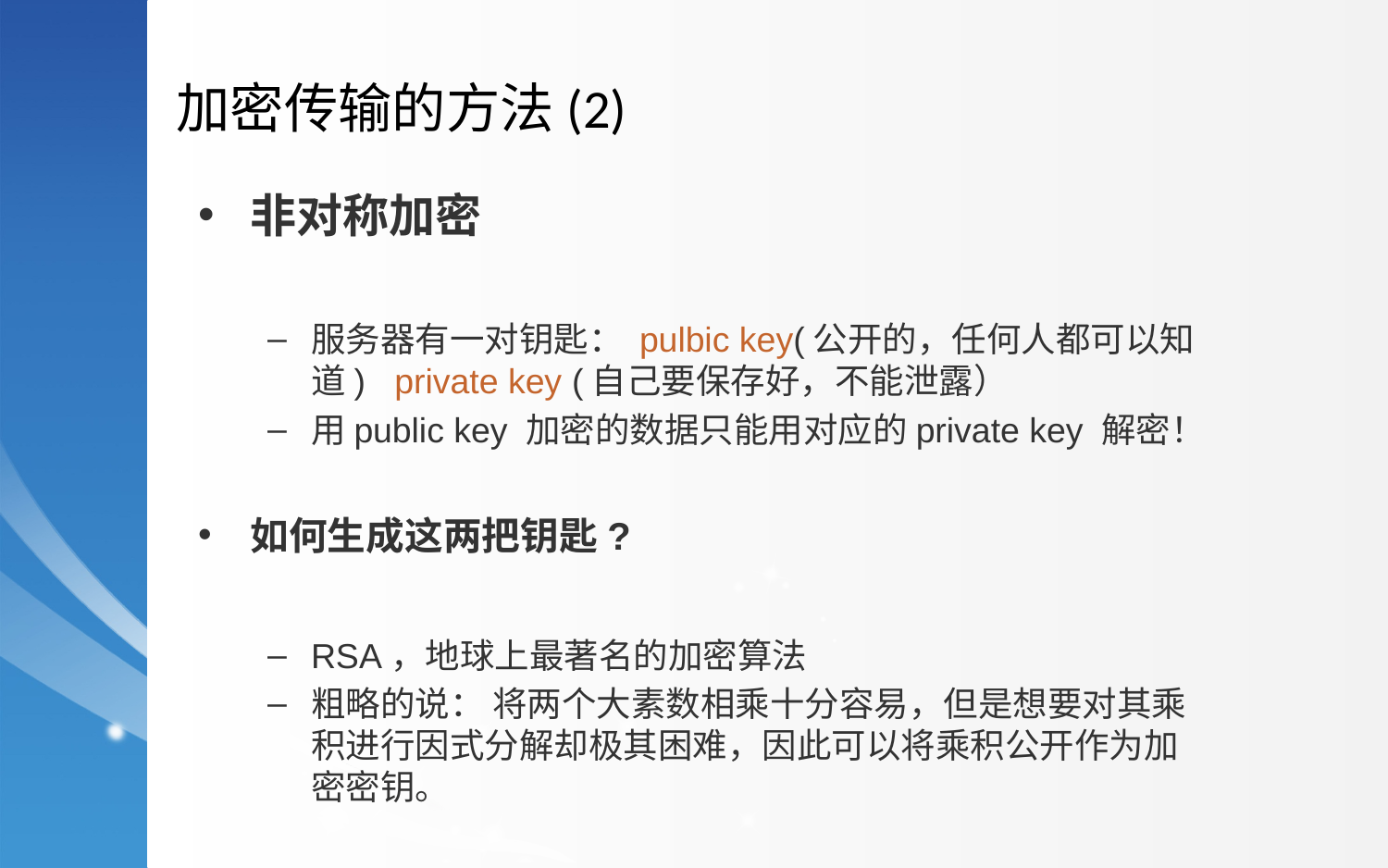

加密传输的方法(2)
非对称加密

服务器有一对钥匙： pulbic key(公开的，任何人都可以知道)   private key (自己要保存好，不能泄露）
用public key 加密的数据只能用对应的private key 解密！

如何生成这两把钥匙?

RSA，地球上最著名的加密算法
粗略的说： 将两个大素数相乘十分容易，但是想要对其乘积进行因式分解却极其困难，因此可以将乘积公开作为加密密钥。